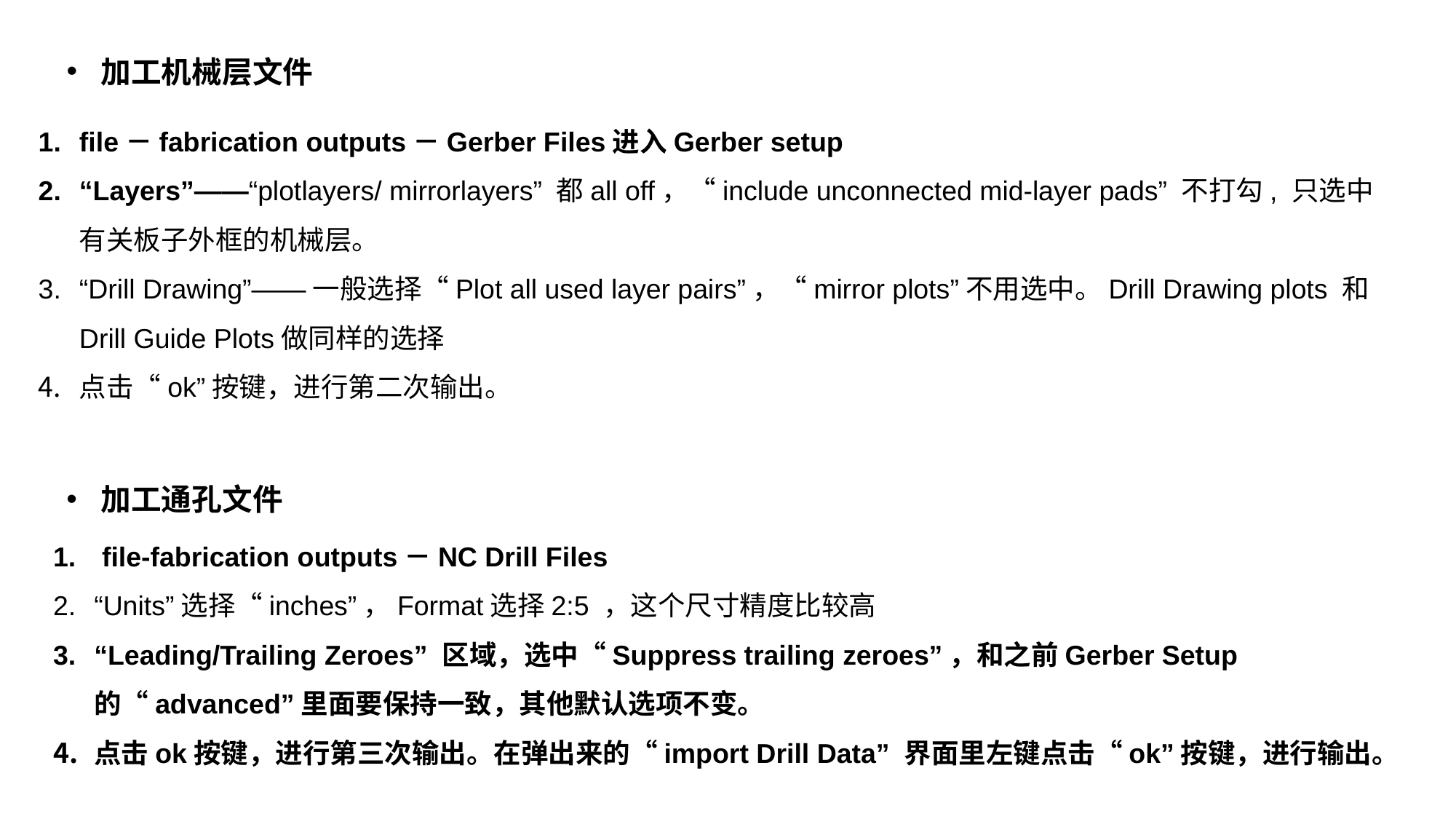

加工机械层文件
file－fabrication outputs－Gerber Files进入Gerber setup
“Layers”——“plotlayers/ mirrorlayers” 都all off，“include unconnected mid-layer pads” 不打勾, 只选中有关板子外框的机械层。
“Drill Drawing”——一般选择“Plot all used layer pairs”，“mirror plots”不用选中。Drill Drawing plots 和 Drill Guide Plots做同样的选择
点击“ok”按键，进行第二次输出。
加工通孔文件
 file-fabrication outputs－NC Drill Files
“Units”选择“inches”，Format选择2:5 ，这个尺寸精度比较高
“Leading/Trailing Zeroes” 区域，选中“Suppress trailing zeroes”，和之前Gerber Setup 的“advanced”里面要保持一致，其他默认选项不变。
点击ok按键，进行第三次输出。在弹出来的“import Drill Data” 界面里左键点击“ok”按键，进行输出。